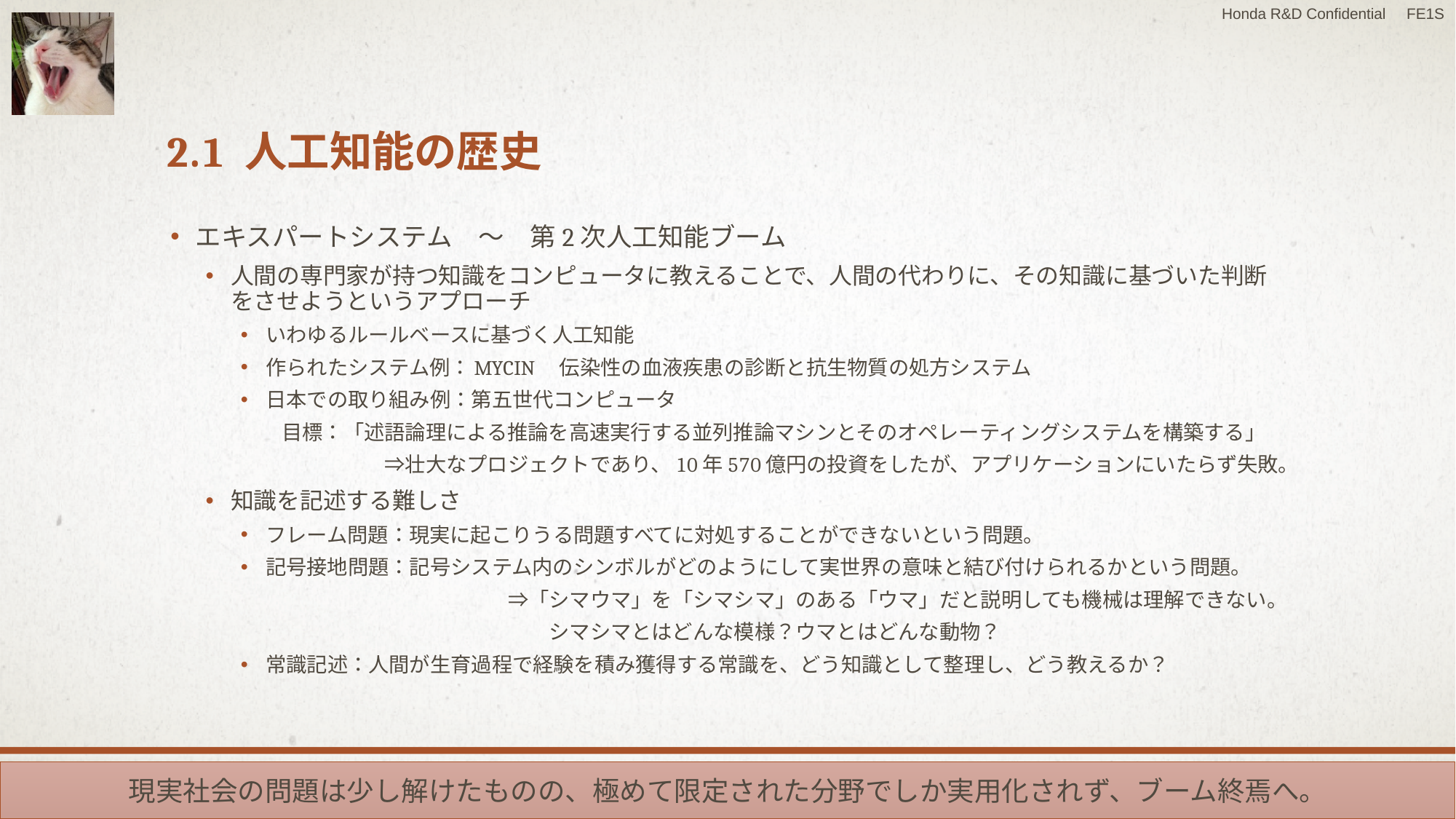

Honda R&D Confidential     FE1S
# 2.1 人工知能の歴史
エキスパートシステム　～　第2次人工知能ブーム
人間の専門家が持つ知識をコンピュータに教えることで、人間の代わりに、その知識に基づいた判断をさせようというアプローチ
いわゆるルールベースに基づく人工知能
作られたシステム例：MYCIN　伝染性の血液疾患の診断と抗生物質の処方システム
日本での取り組み例：第五世代コンピュータ
　　目標：「述語論理による推論を高速実行する並列推論マシンとそのオペレーティングシステムを構築する」
　　　　　　　⇒壮大なプロジェクトであり、10年570億円の投資をしたが、アプリケーションにいたらず失敗。
知識を記述する難しさ
フレーム問題：現実に起こりうる問題すべてに対処することができないという問題。
記号接地問題：記号システム内のシンボルがどのようにして実世界の意味と結び付けられるかという問題。
　　　　　　　　　　　　　⇒「シマウマ」を「シマシマ」のある「ウマ」だと説明しても機械は理解できない。
　　　　　　　　　　　　　　　シマシマとはどんな模様？ウマとはどんな動物？
常識記述：人間が生育過程で経験を積み獲得する常識を、どう知識として整理し、どう教えるか？
現実社会の問題は少し解けたものの、極めて限定された分野でしか実用化されず、ブーム終焉へ。